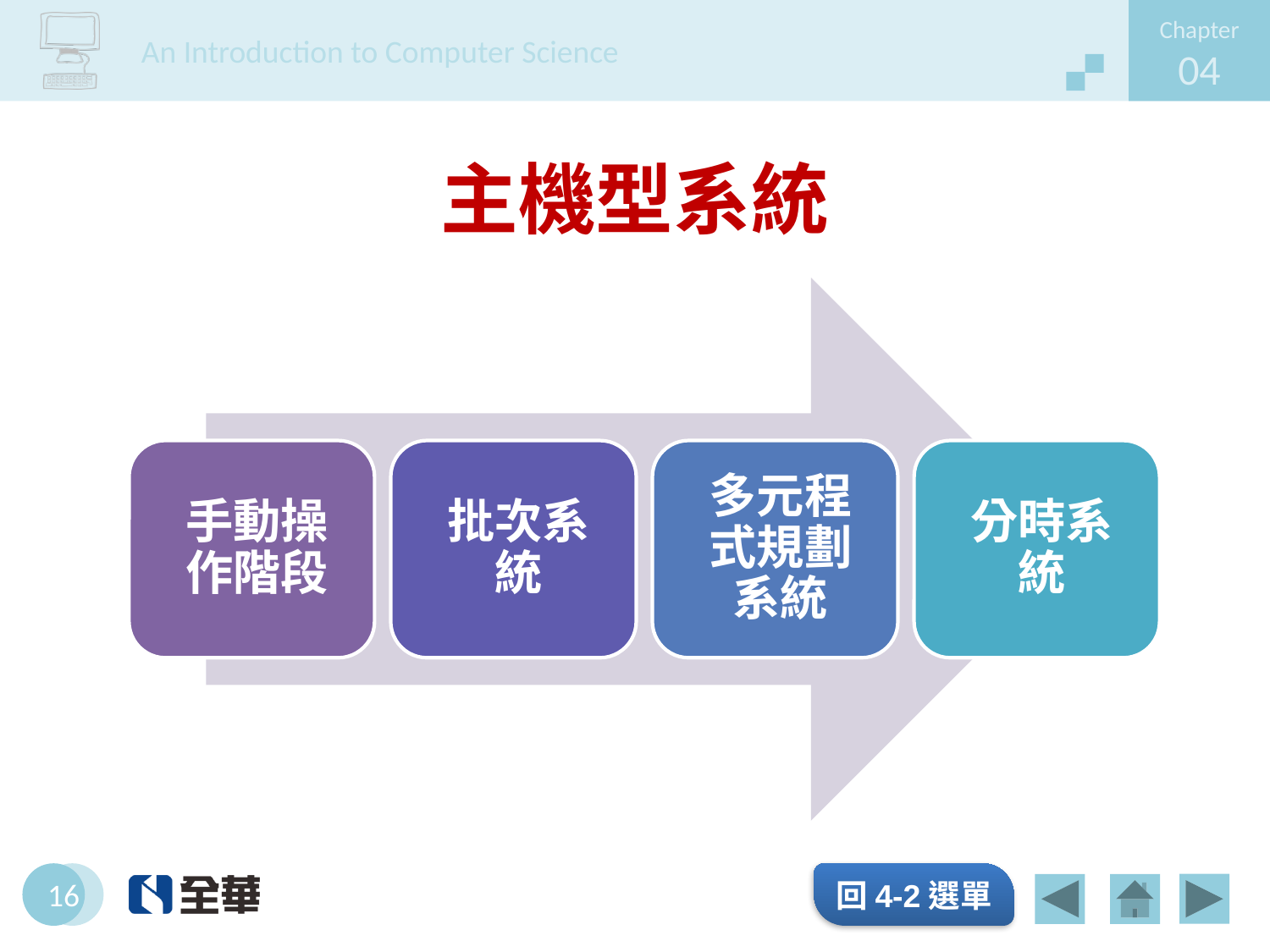

# 主機型系統
手動操作階段
批次系統
多元程式規劃系統
分時系統
回4-2選單